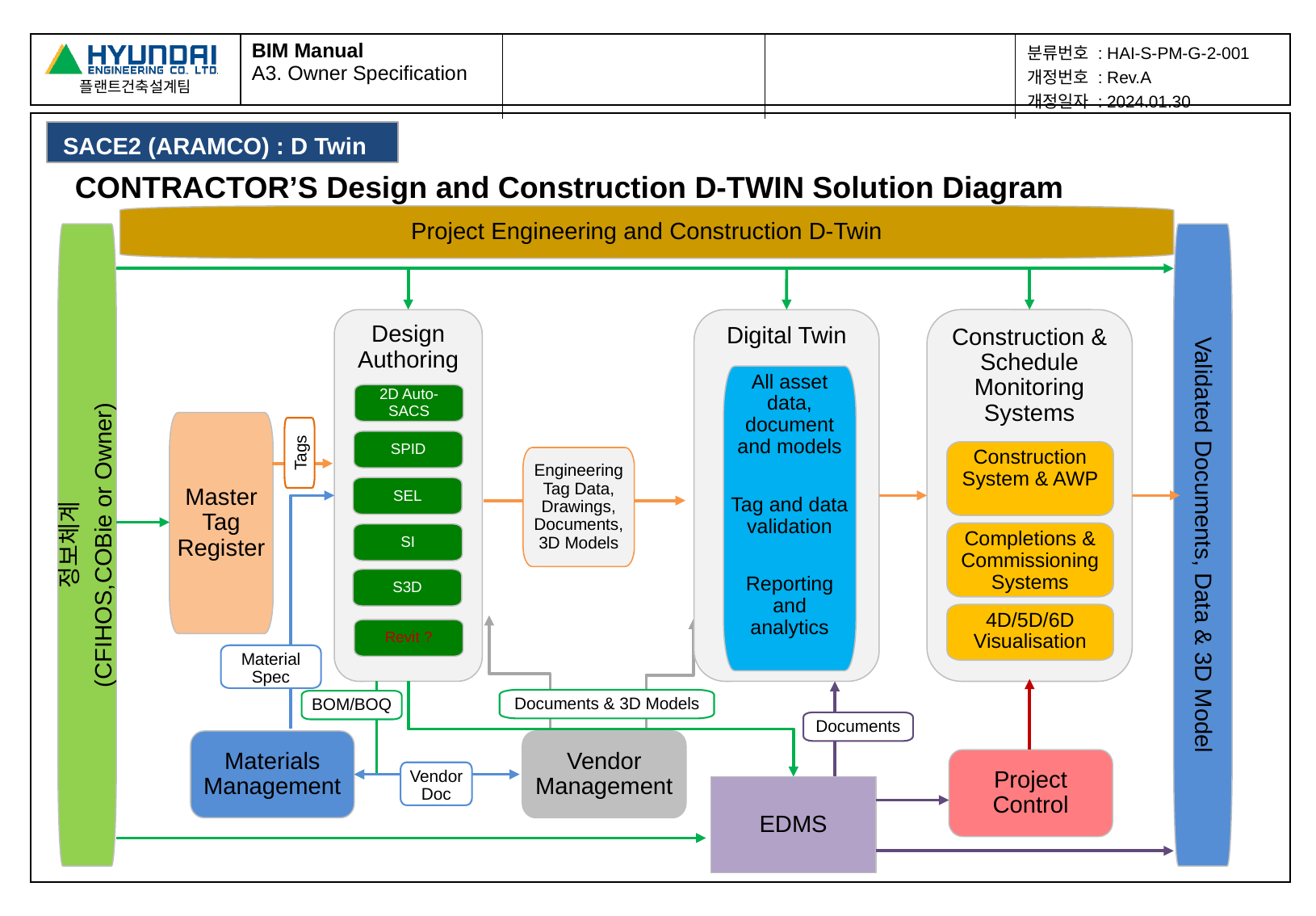

Project Engineering and Construction D-Twin
| BIM Manual A3. Owner Specification |  |  | 분류번호 : HAI-S-PM-G-2-001 개정번호 : Rev.A 개정일자 : 2024.01.30 |
| --- | --- | --- | --- |
|  |
| --- |
SACE2 (ARAMCO) : D Twin
CONTRACTOR’S Design and Construction D-TWIN Solution Diagram
Validated Documents, Data & 3D Model
정보체계
(CFIHOS,COBie or Owner)
Construction & Schedule Monitoring Systems
Design Authoring
Digital Twin
All asset data, document and models

Tag and data validation

Reporting and analytics
2D Auto-SACS
Master Tag Register
Tags
SPID
Construction System & AWP
Engineering Tag Data, Drawings, Documents, 3D Models
SEL
Completions & Commissioning Systems
SI
S3D
4D/5D/6D Visualisation
Revit ?
Material Spec
Documents & 3D Models
BOM/BOQ
Documents
Materials Management
Vendor Management
Project Control
Vendor Doc
EDMS